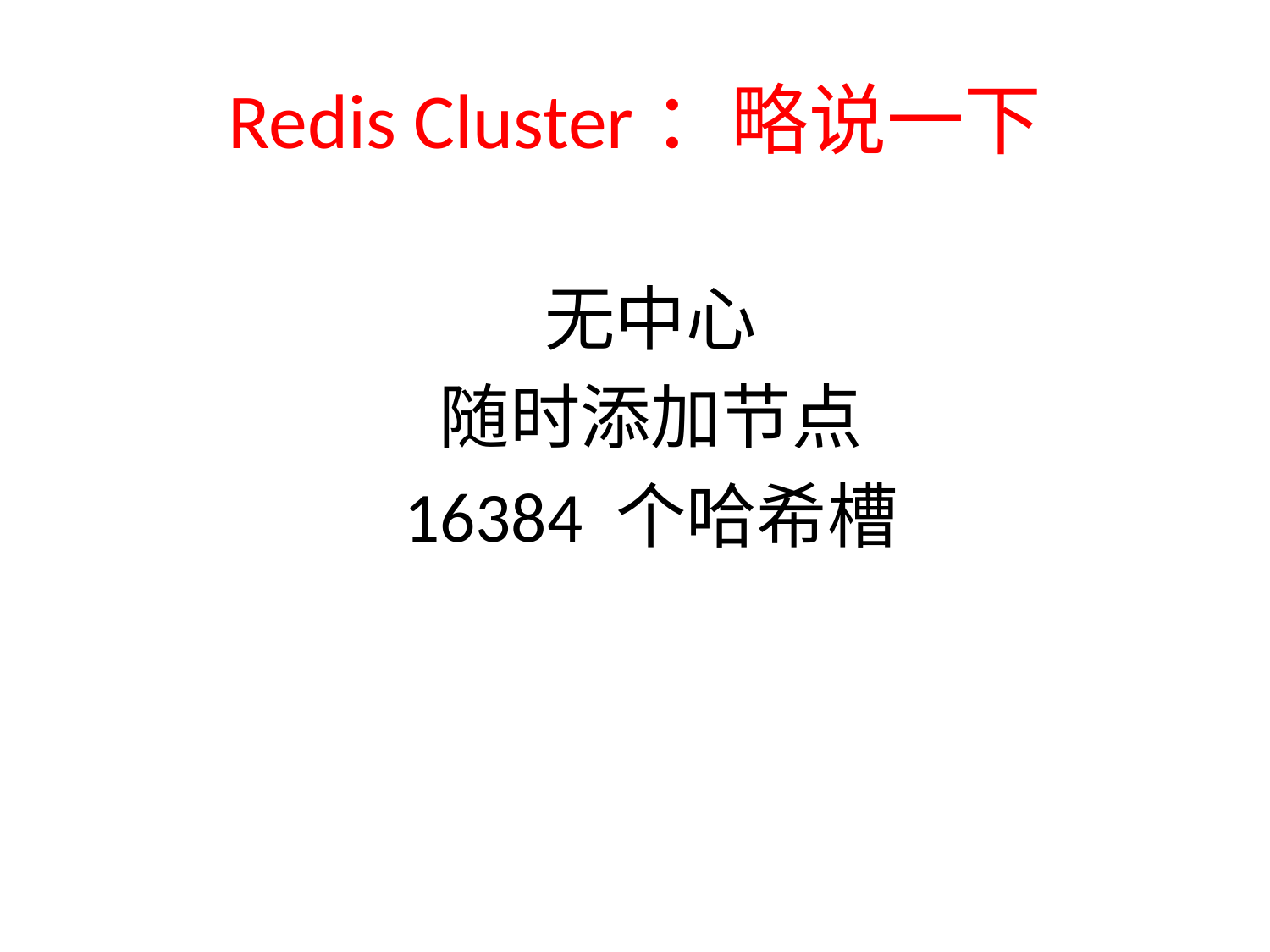

# Redis Cluster：略说一下
无中心
随时添加节点
16384 个哈希槽